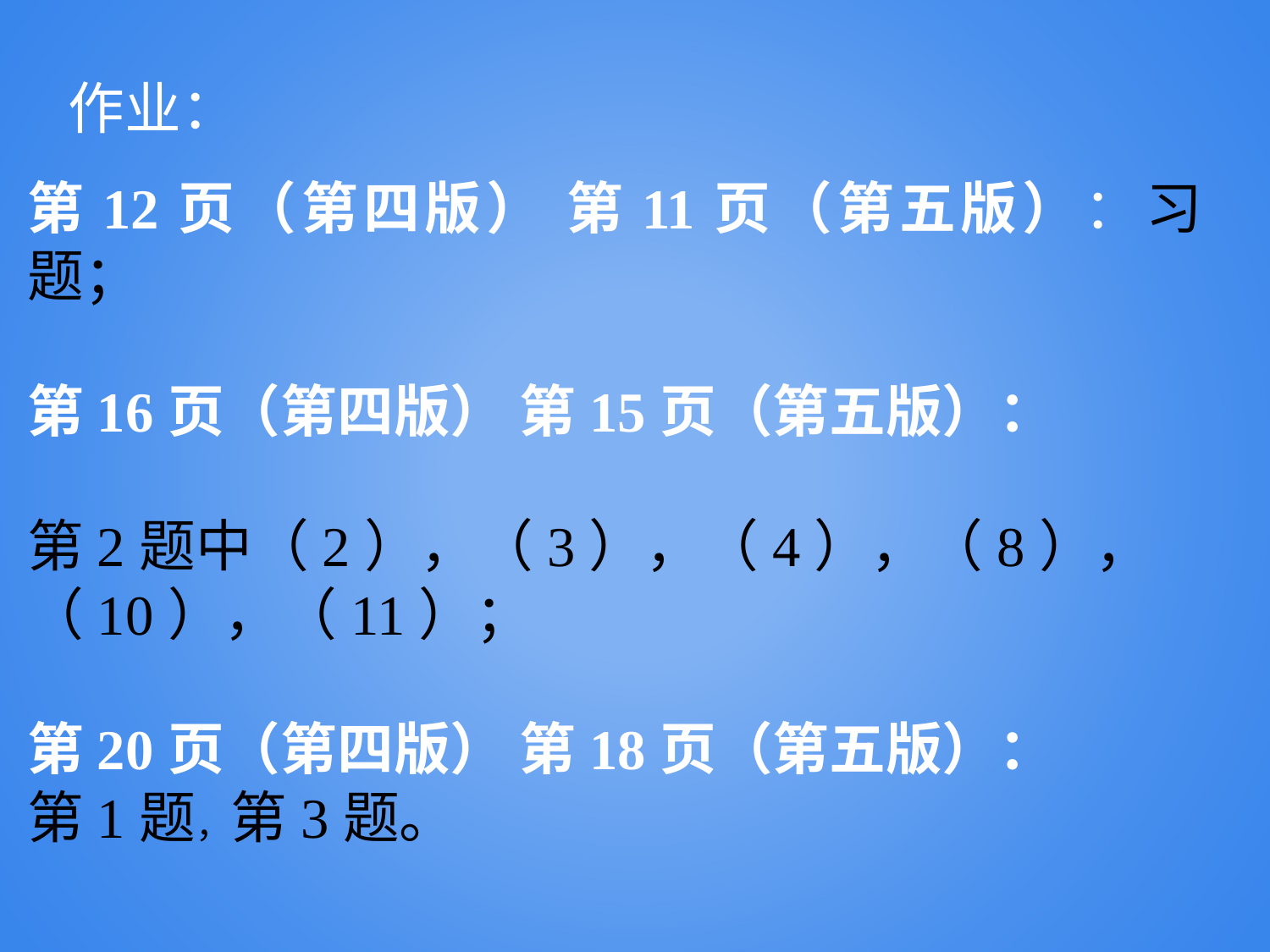

作业：
第12页（第四版） 第11页（第五版）：习题；
第16页（第四版） 第15页（第五版）：

第2题中（2），（3），（4），（8），（10），（11）；

第20页（第四版） 第18页（第五版）：
第1题，第3题。